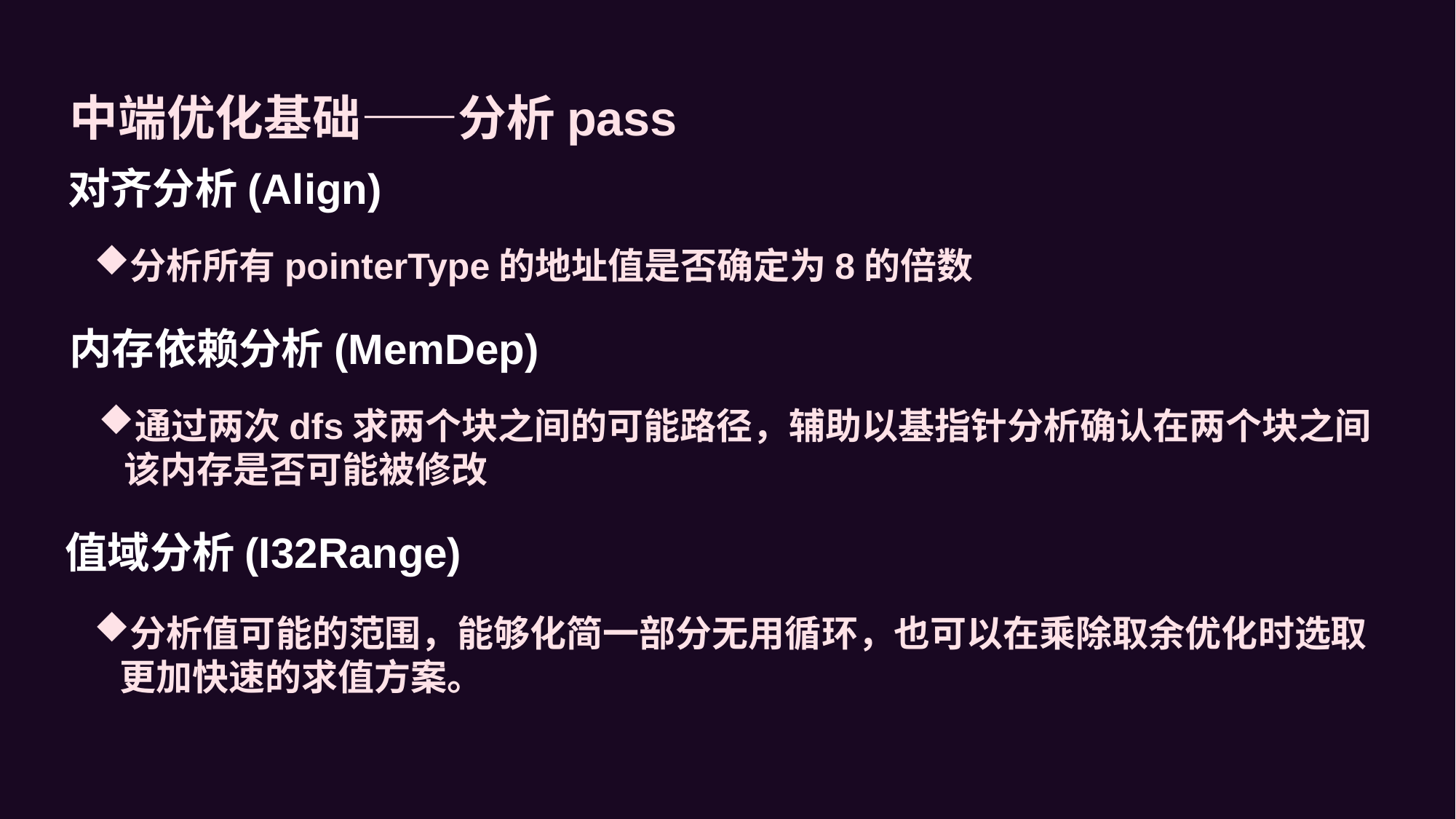

中端优化基础——分析pass
对齐分析(Align)
分析所有pointerType的地址值是否确定为8的倍数
内存依赖分析(MemDep)
通过两次dfs求两个块之间的可能路径，辅助以基指针分析确认在两个块之间该内存是否可能被修改
值域分析(I32Range)
分析值可能的范围，能够化简一部分无用循环，也可以在乘除取余优化时选取更加快速的求值方案。